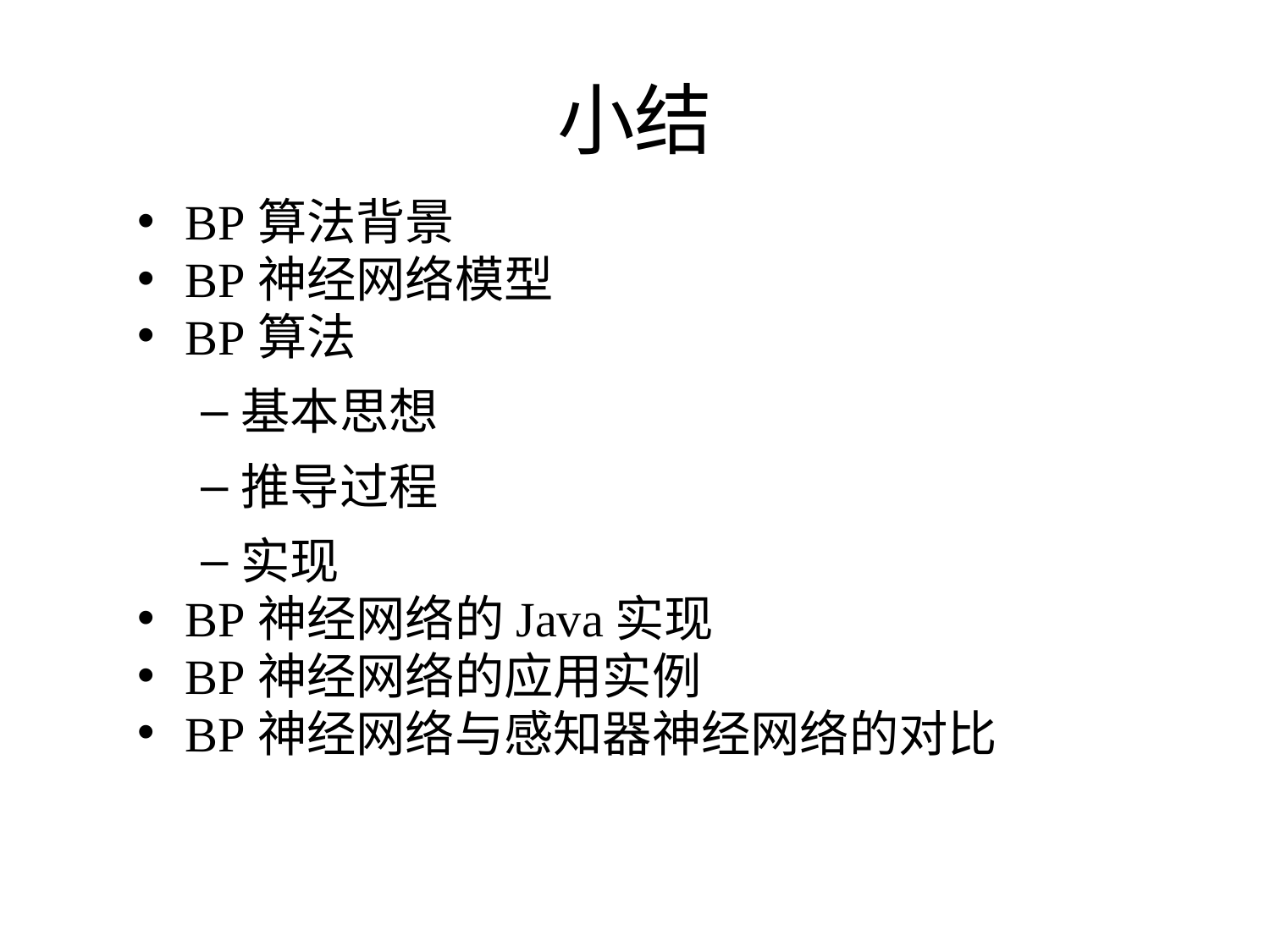

# 小结
BP算法背景
BP神经网络模型
BP算法
基本思想
推导过程
实现
BP神经网络的Java实现
BP神经网络的应用实例
BP神经网络与感知器神经网络的对比